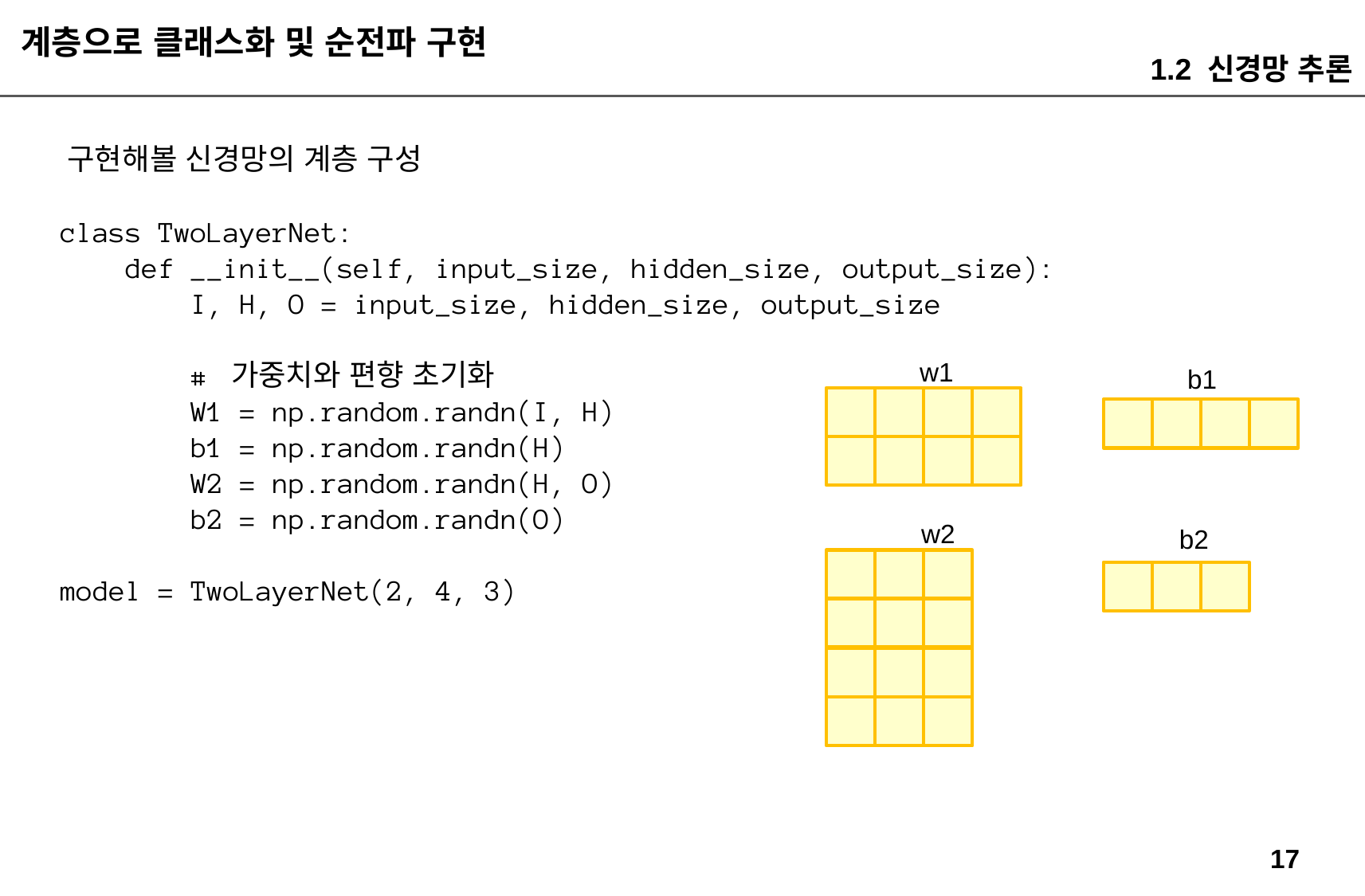

계층으로 클래스화 및 순전파 구현
1.2 신경망 추론
구현해볼 신경망의 계층 구성
class TwoLayerNet:
    def __init__(self, input_size, hidden_size, output_size):
        I, H, O = input_size, hidden_size, output_size

        # 가중치와 편향 초기화
        W1 = np.random.randn(I, H)
        b1 = np.random.randn(H)
        W2 = np.random.randn(H, O)
        b2 = np.random.randn(O)

model = TwoLayerNet(2, 4, 3)
w1
b1

w2
b2